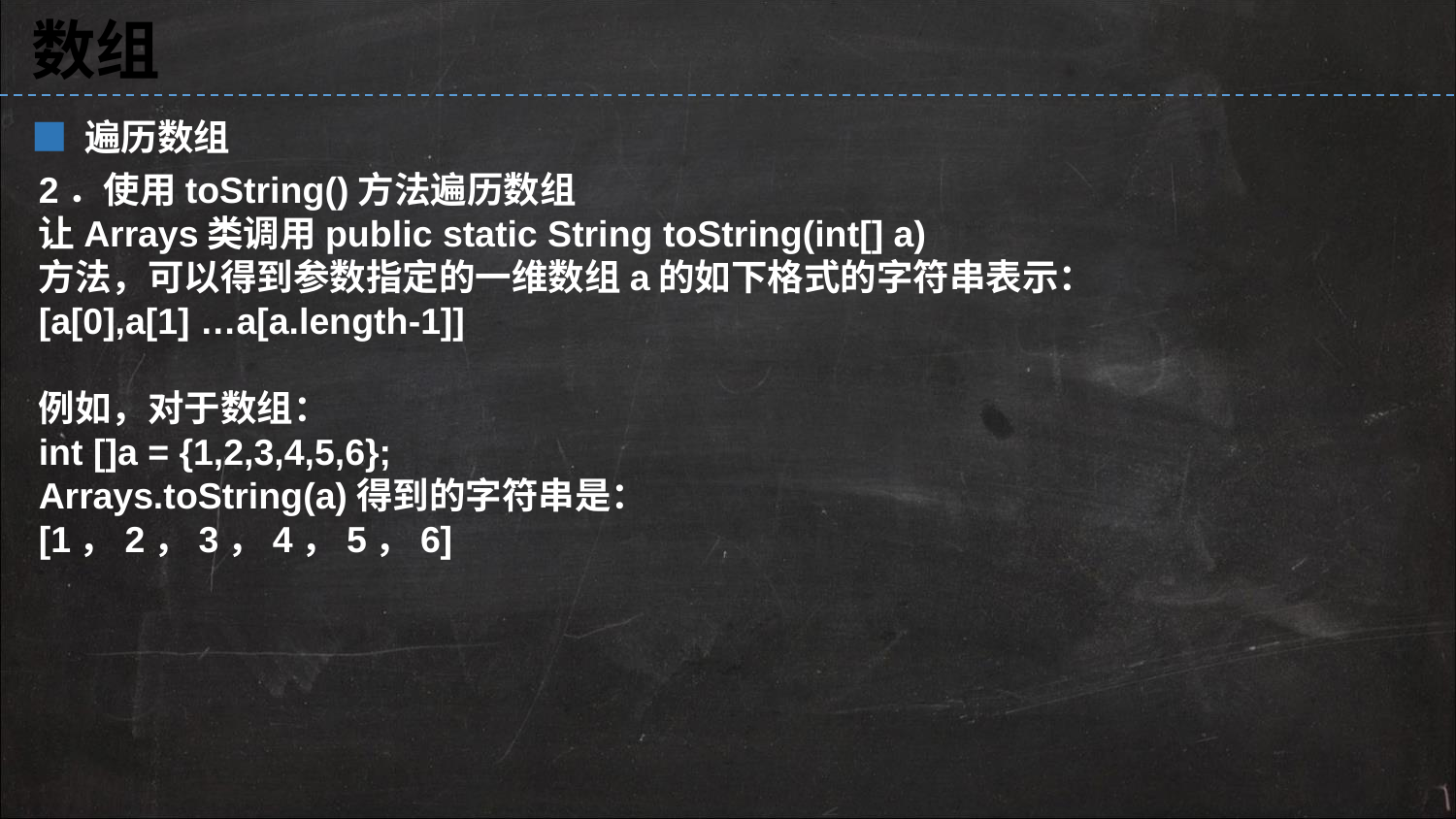

数组
■ 遍历数组
2．使用toString()方法遍历数组
让Arrays类调用public static String toString(int[] a)
方法，可以得到参数指定的一维数组a的如下格式的字符串表示：
[a[0],a[1] …a[a.length-1]]

例如，对于数组：
int []a = {1,2,3,4,5,6};
Arrays.toString(a)得到的字符串是：
[1，2，3，4，5，6]